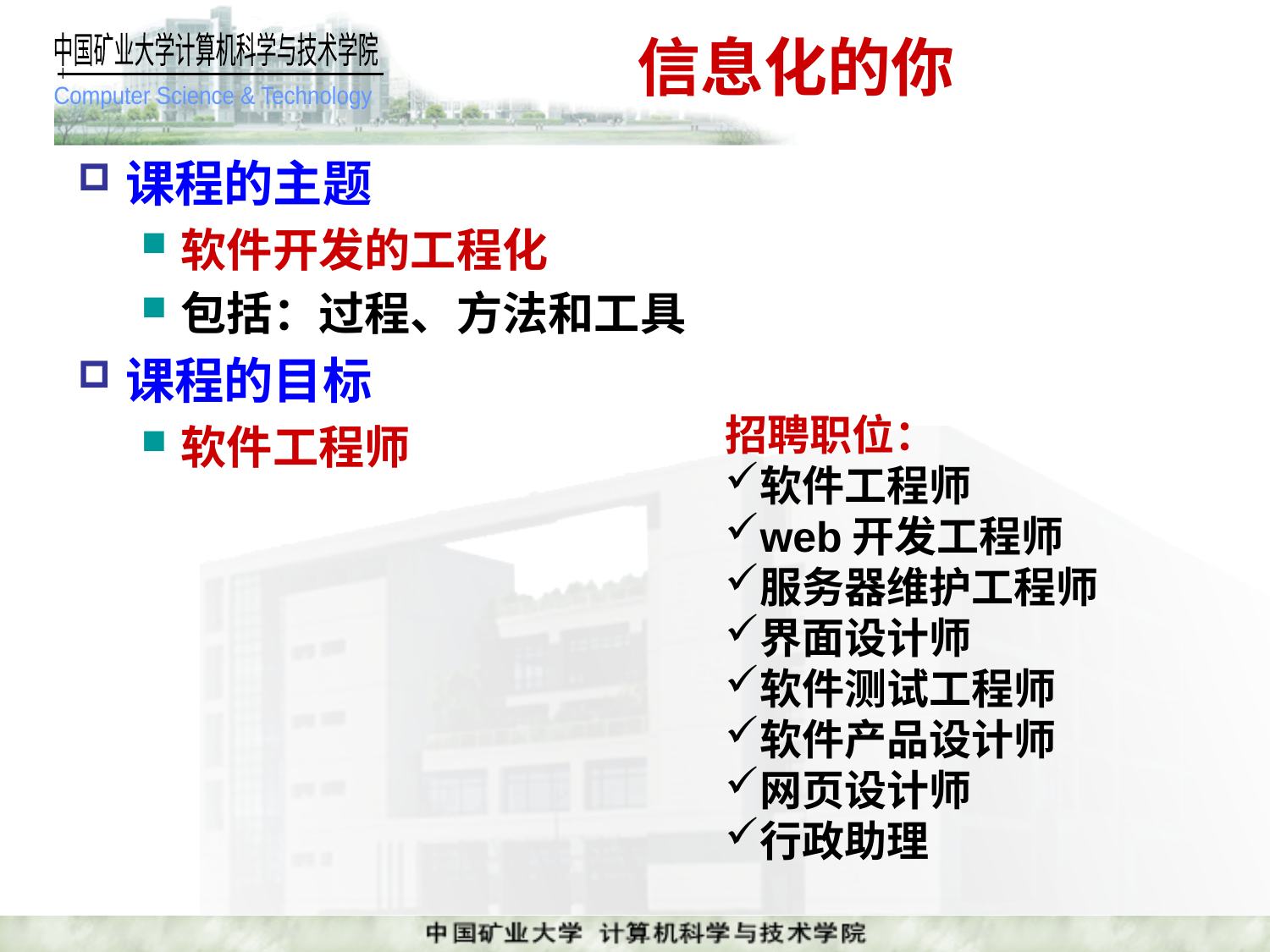

# 信息化的你
课程的主题
软件开发的工程化
包括：过程、方法和工具
课程的目标
软件工程师
招聘职位：
软件工程师
web开发工程师
服务器维护工程师
界面设计师
软件测试工程师
软件产品设计师
网页设计师
行政助理
27